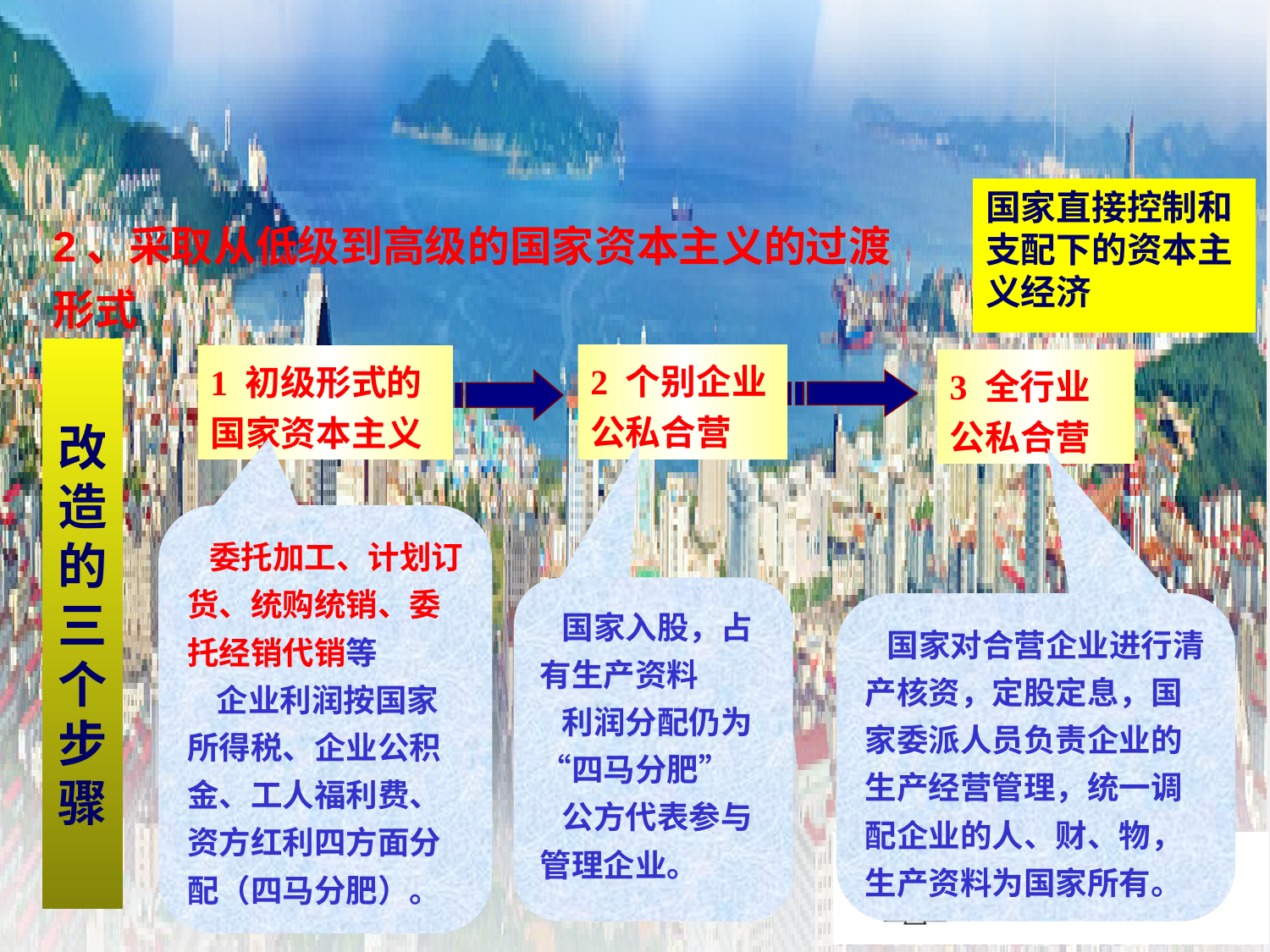

国家直接控制和支配下的资本主义经济
2、采取从低级到高级的国家资本主义的过渡形式
改造的三个步骤
2 个别企业公私合营
1 初级形式的
国家资本主义
3 全行业
公私合营

  委托加工、计划订货、统购统销、委托经销代销等
   企业利润按国家所得税、企业公积金、工人福利费、资方红利四方面分配（四马分肥）。
  国家入股，占有生产资料
  利润分配仍为“四马分肥”
  公方代表参与管理企业。
  国家对合营企业进行清产核资，定股定息，国家委派人员负责企业的生产经营管理，统一调配企业的人、财、物，生产资料为国家所有。